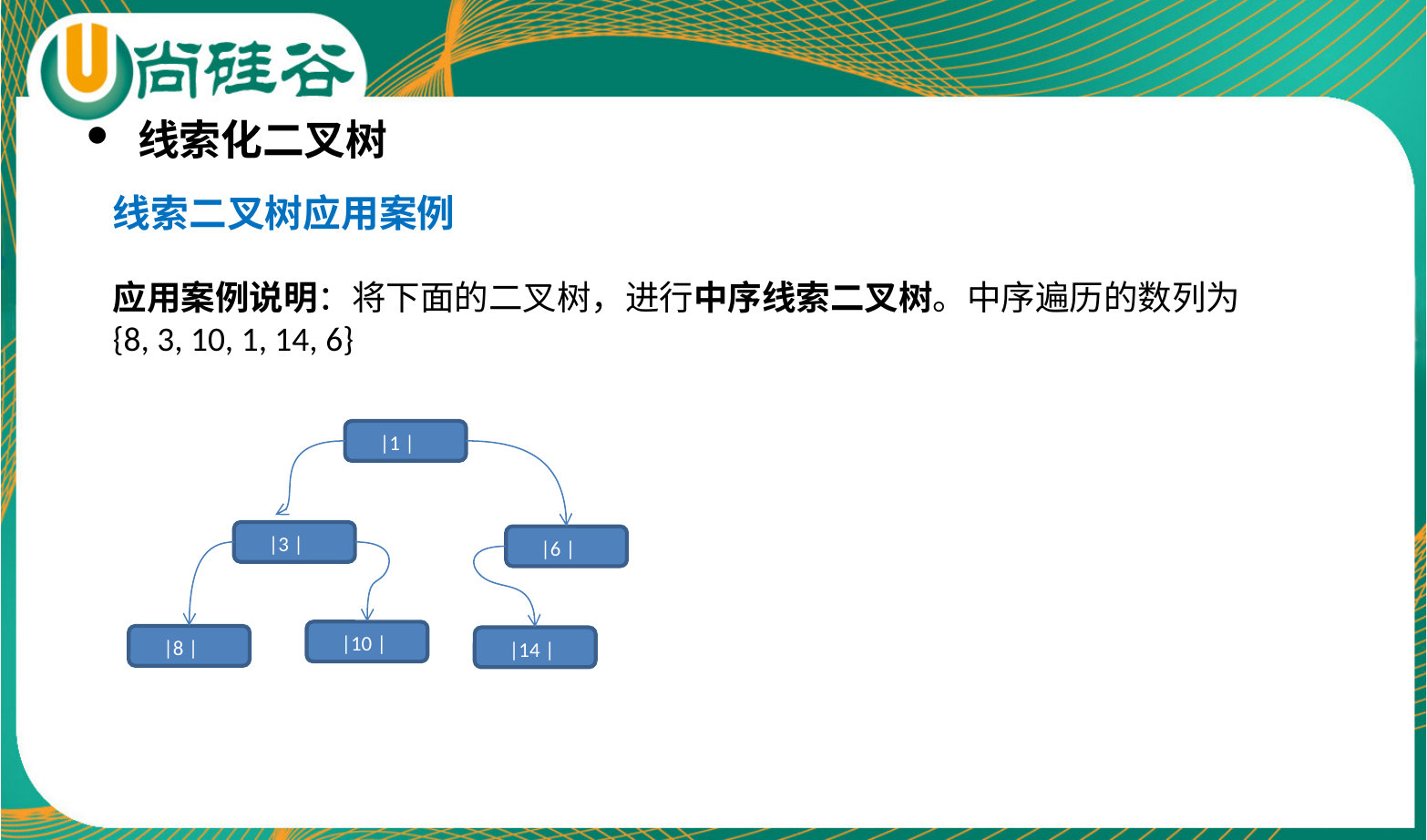

线索化二叉树
线索二叉树应用案例

应用案例说明：将下面的二叉树，进行中序线索二叉树。中序遍历的数列为 {8, 3, 10, 1, 14, 6}

    |1 |
    |3 |
    |6 |
    |10 |
    |8 |
    |14 |